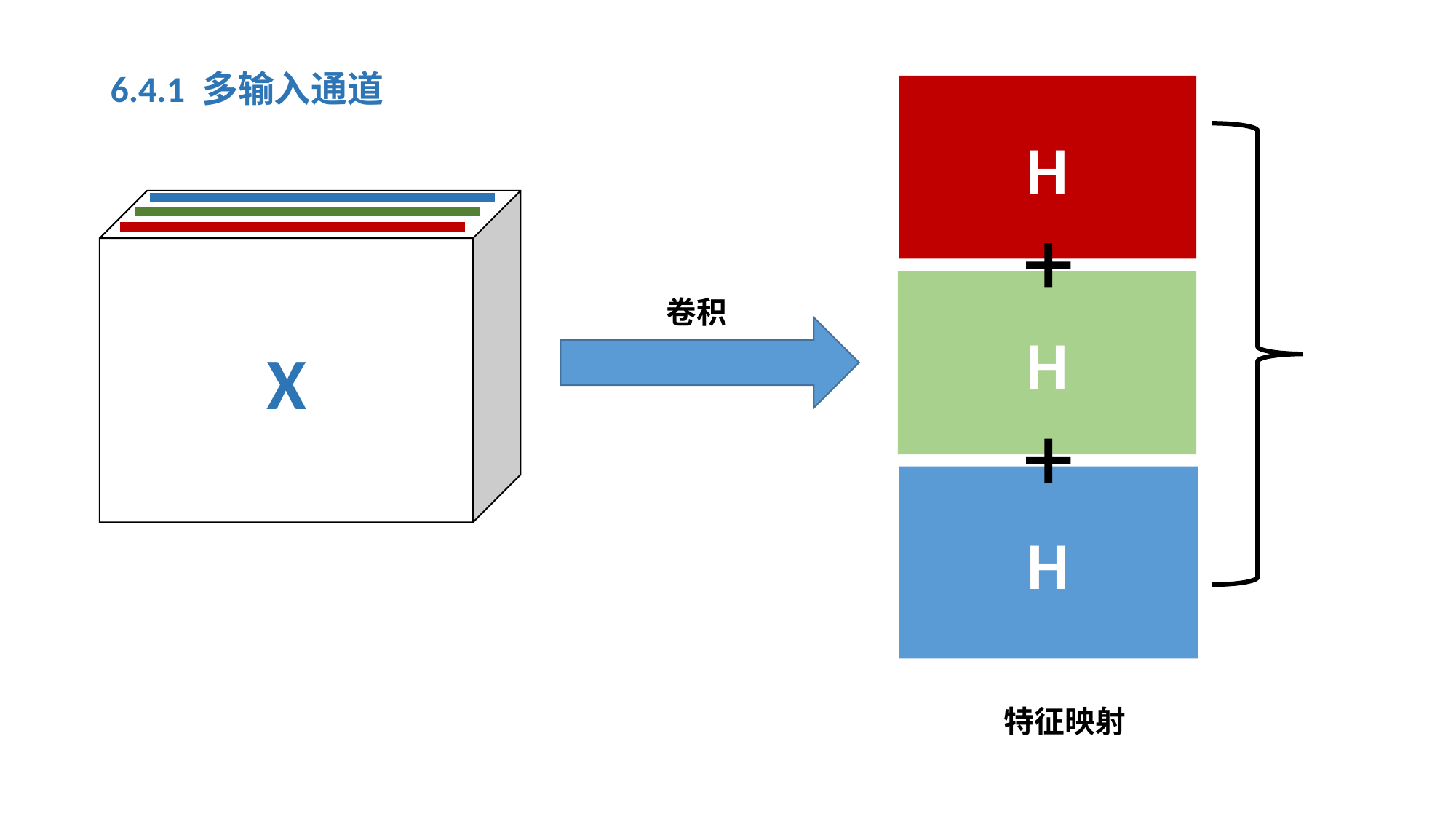

6.4.1 多输入通道
H

X

H
卷积

H
特征映射